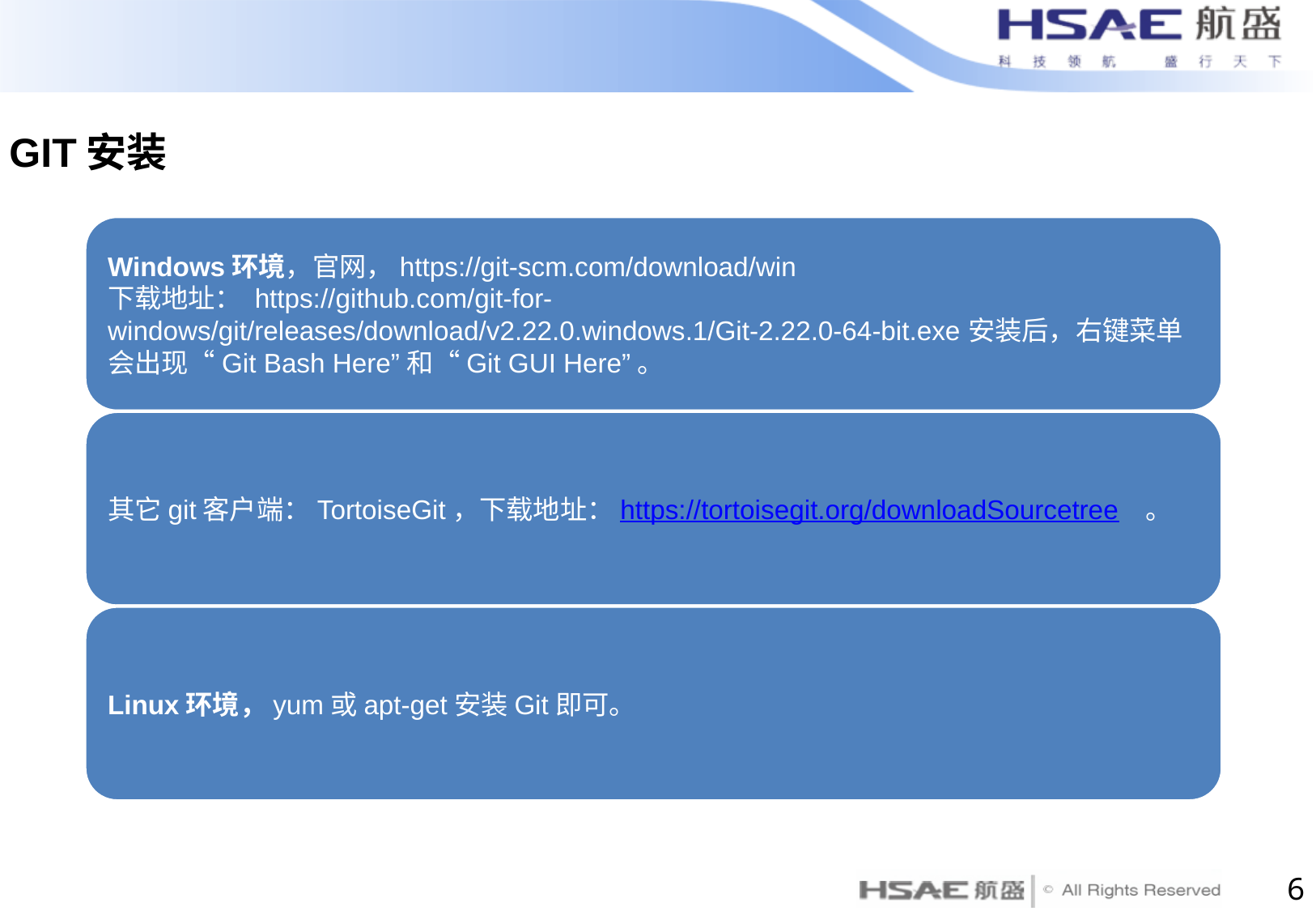

GIT安装
Windows环境，官网，https://git-scm.com/download/win
下载地址： https://github.com/git-for- windows/git/releases/download/v2.22.0.windows.1/Git-2.22.0-64-bit.exe安装后，右键菜单会出现“Git Bash Here”和“Git GUI Here”。
其它git客户端：TortoiseGit，下载地址：https://tortoisegit.org/downloadSourcetree　。
Linux环境，yum或apt-get安装Git即可。